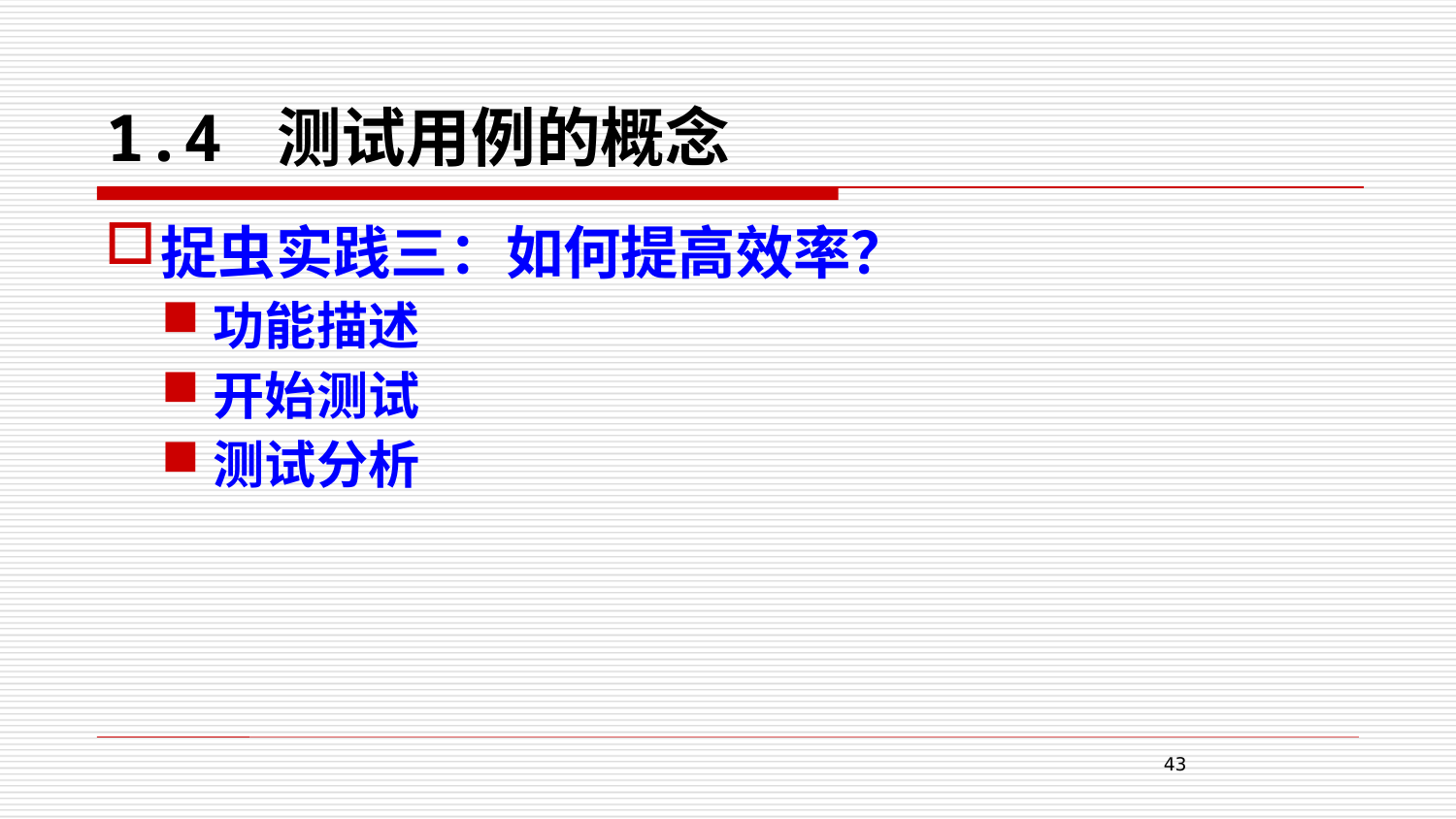

# 1.4 测试用例的概念
捉虫实践三：如何提高效率？
功能描述
开始测试
测试分析

43